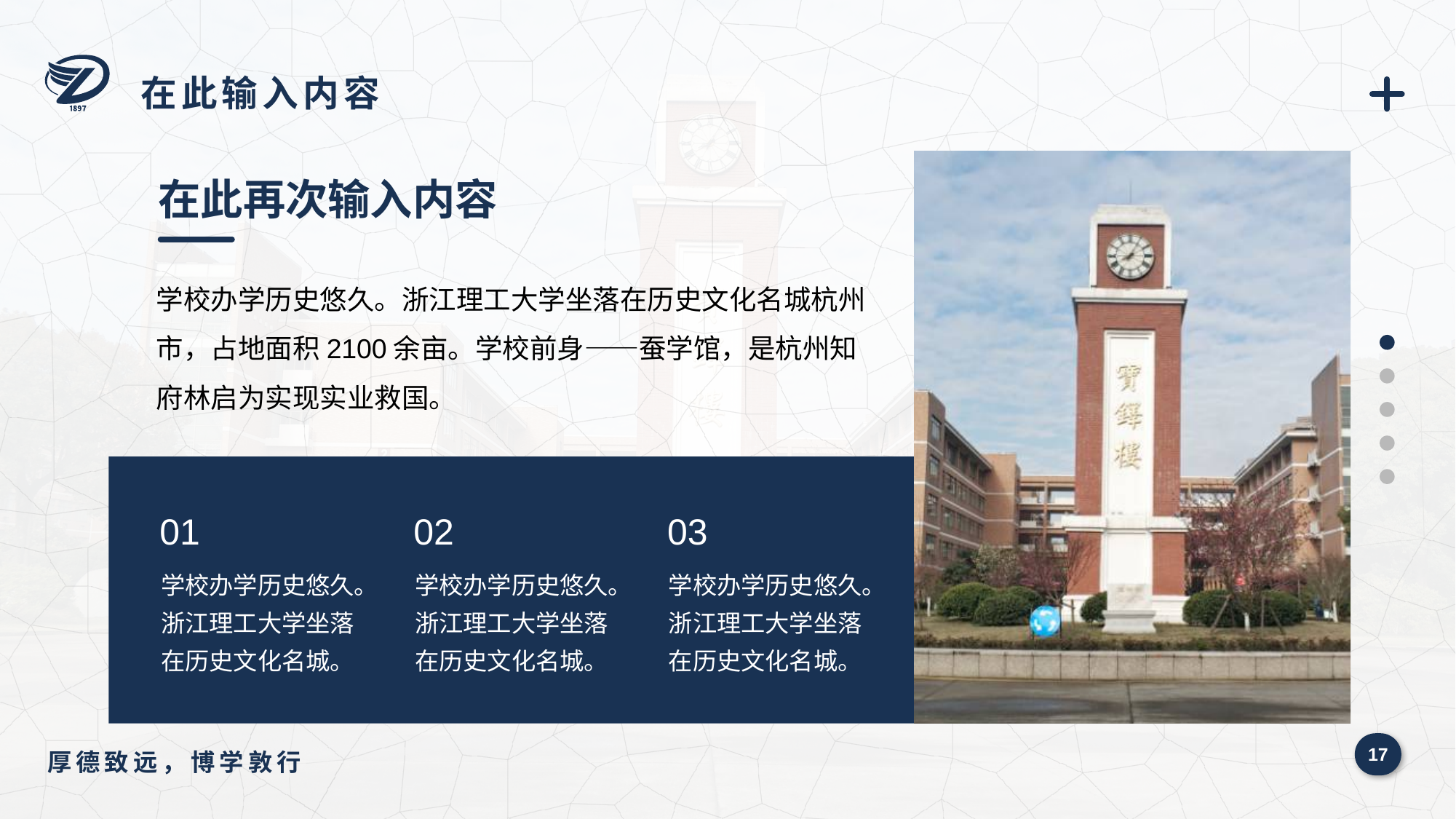

在此输入内容

在此再次输入内容
学校办学历史悠久。浙江理工大学坐落在历史文化名城杭州市，占地面积2100余亩。学校前身——蚕学馆，是杭州知府林启为实现实业救国。

01
学校办学历史悠久。浙江理工大学坐落在历史文化名城。
02
学校办学历史悠久。浙江理工大学坐落在历史文化名城。
03
学校办学历史悠久。浙江理工大学坐落在历史文化名城。
17